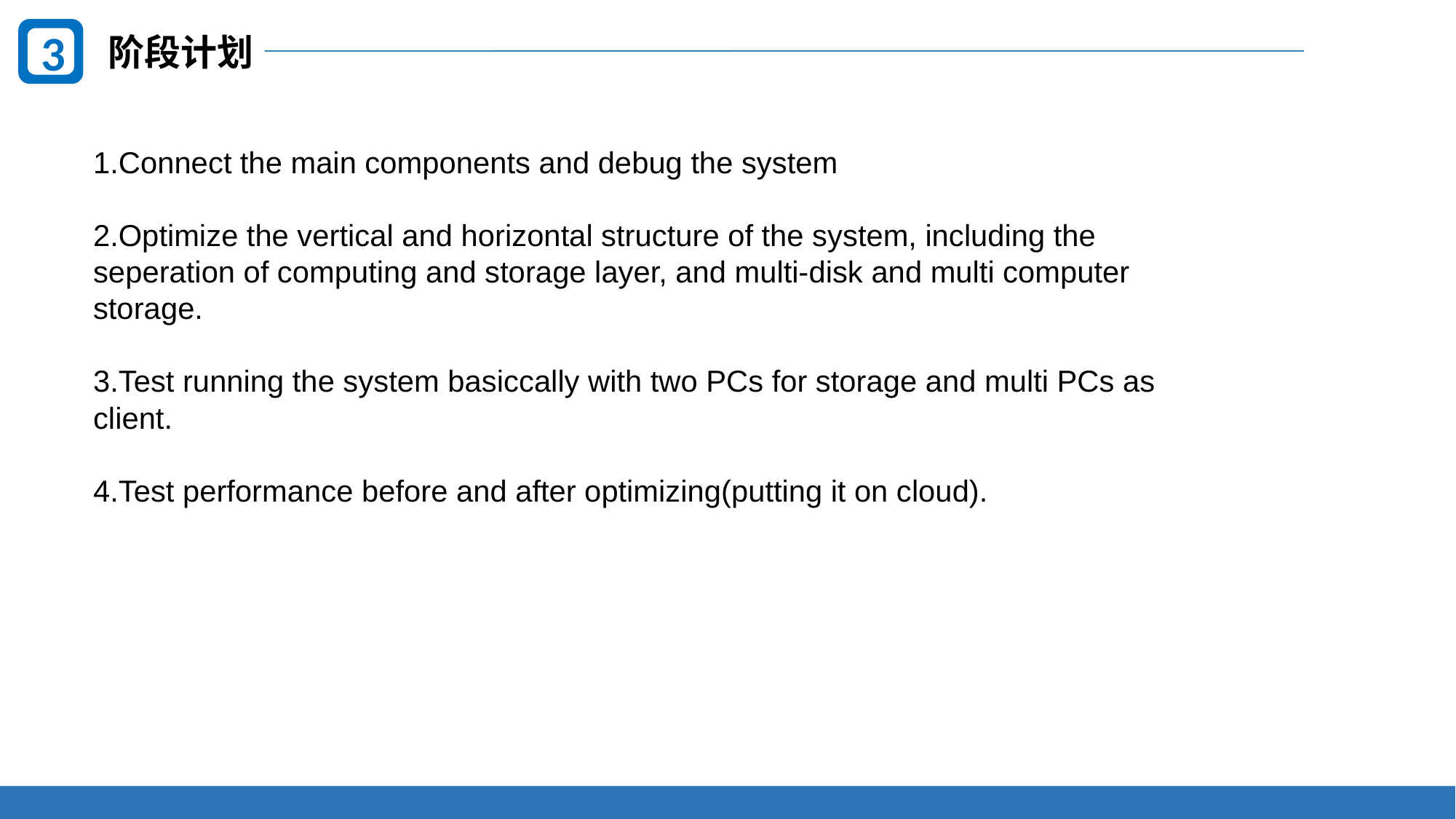

3
阶段计划
1.Connect the main components and debug the system

2.Optimize the vertical and horizontal structure of the system, including the seperation of computing and storage layer, and multi-disk and multi computer storage.

3.Test running the system basiccally with two PCs for storage and multi PCs as client.

4.Test performance before and after optimizing(putting it on cloud).